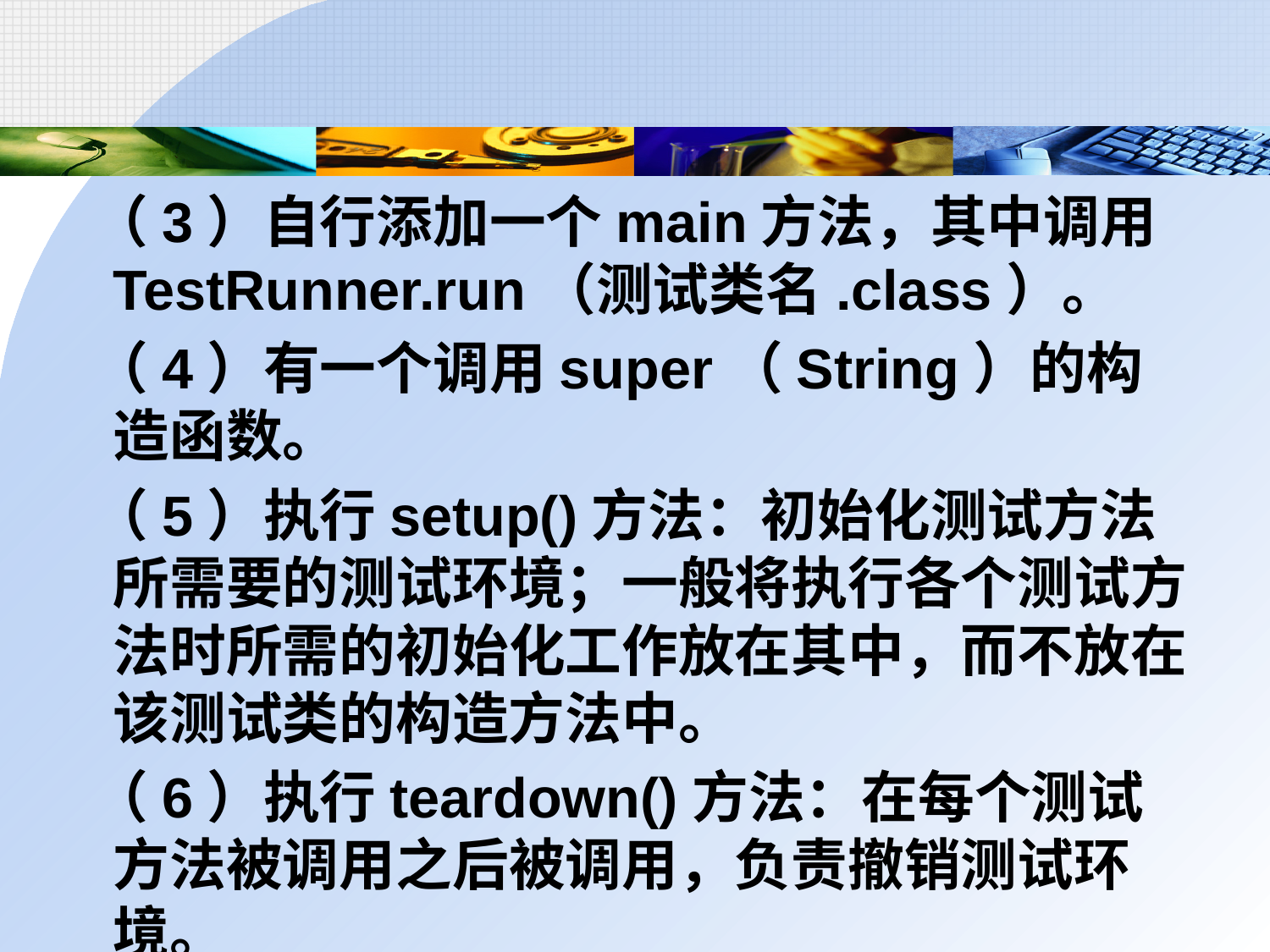

（3）自行添加一个main方法，其中调用TestRunner.run（测试类名.class）。
 （4）有一个调用super（String）的构造函数。
 （5）执行setup()方法：初始化测试方法所需要的测试环境；一般将执行各个测试方法时所需的初始化工作放在其中，而不放在该测试类的构造方法中。
 （6）执行teardown()方法：在每个测试方法被调用之后被调用，负责撤销测试环境。